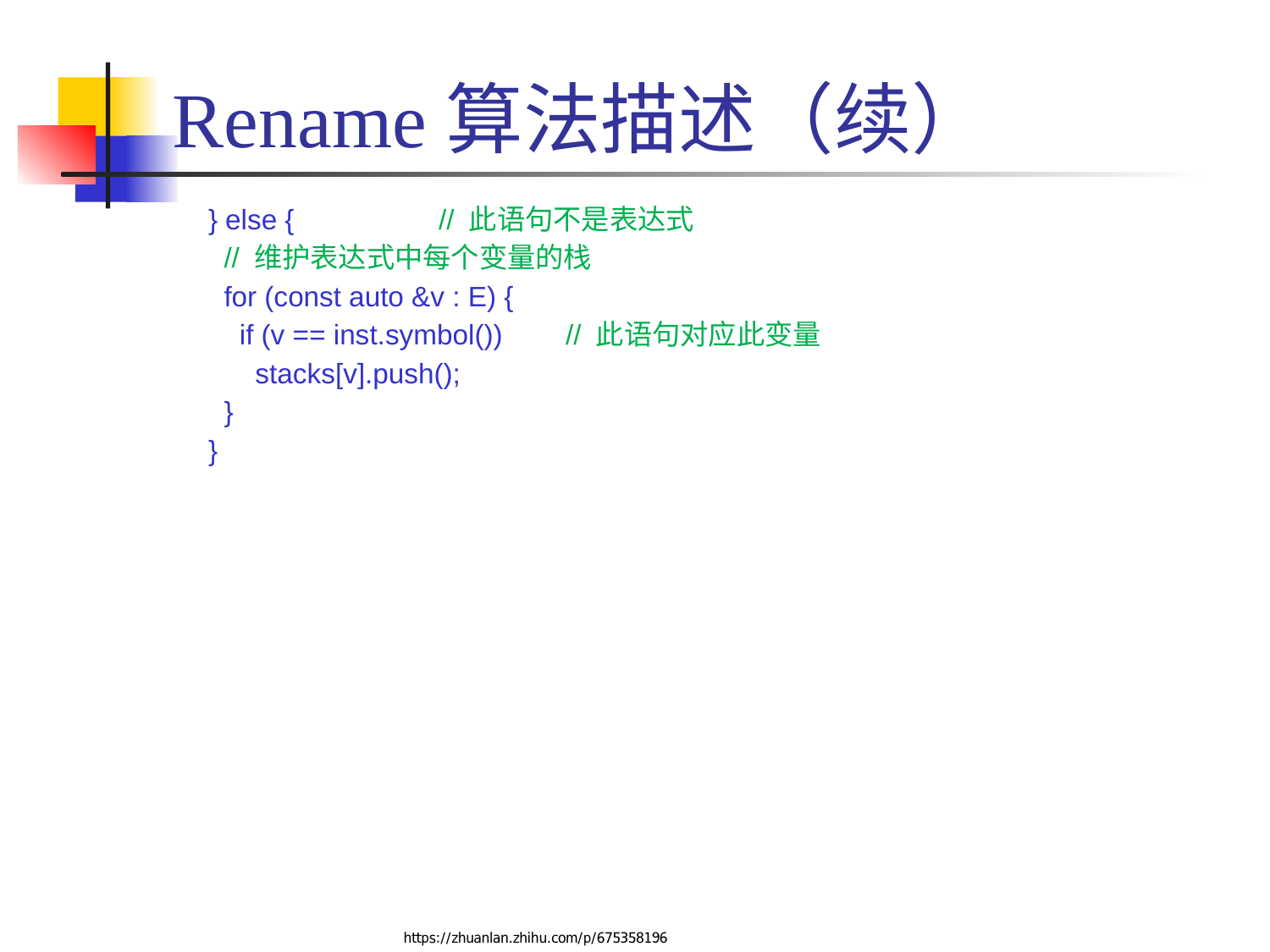

# Rename算法描述（续）
    } else {		 // 此语句不是表达式
      // 维护表达式中每个变量的栈
      for (const auto &v : E) {
        if (v == inst.symbol())	 // 此语句对应此变量
          stacks[v].push();
      }
    }

https://zhuanlan.zhihu.com/p/675358196